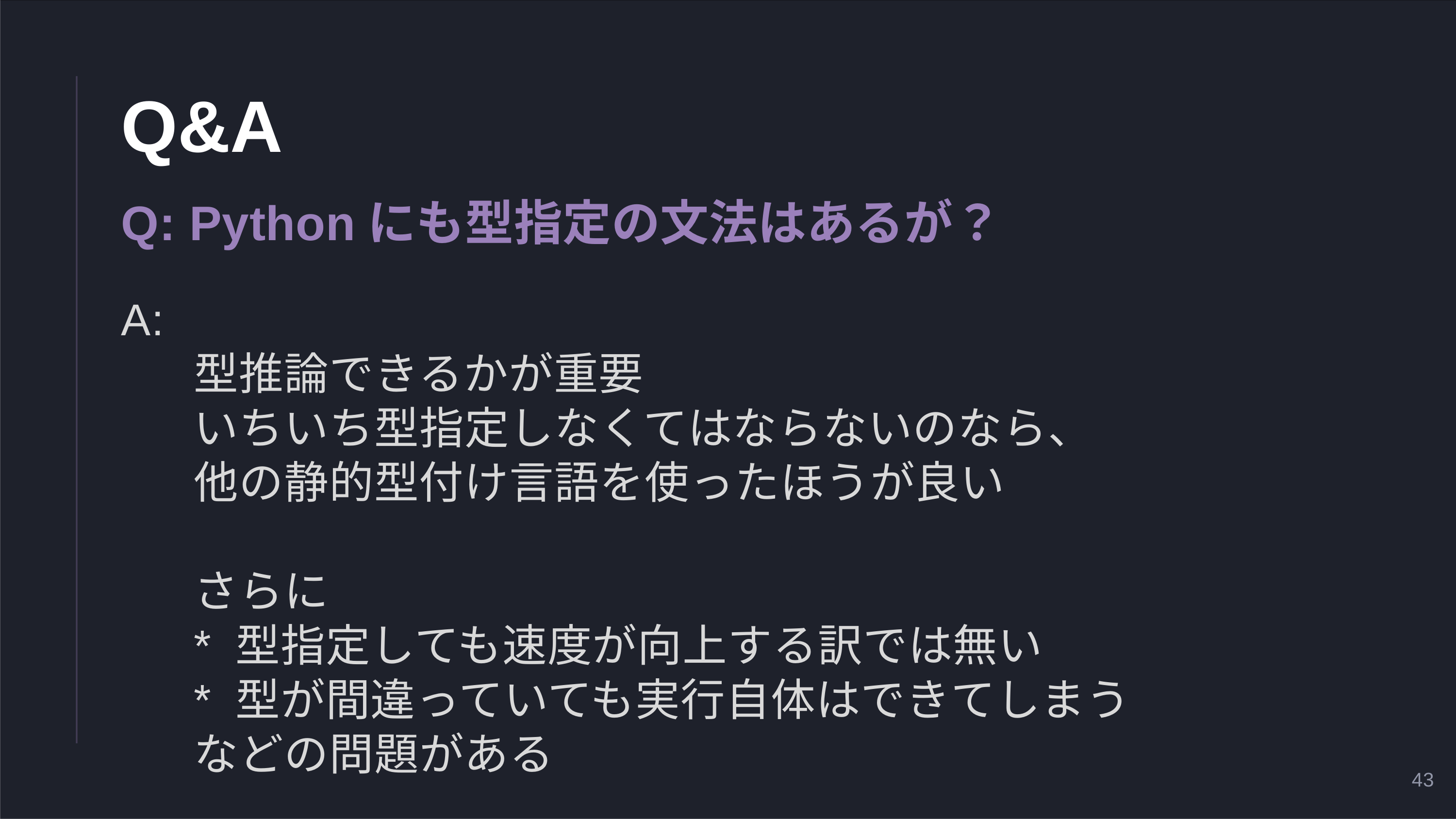

# Q&A
Q: Pythonにも型指定の文法はあるが？

A:
	型推論できるかが重要
    	いちいち型指定しなくてはならないのなら、
    	他の静的型付け言語を使ったほうが良い

	さらに
	* 型指定しても速度が向上する訳では無い
	* 型が間違っていても実行自体はできてしまう
	などの問題がある
43